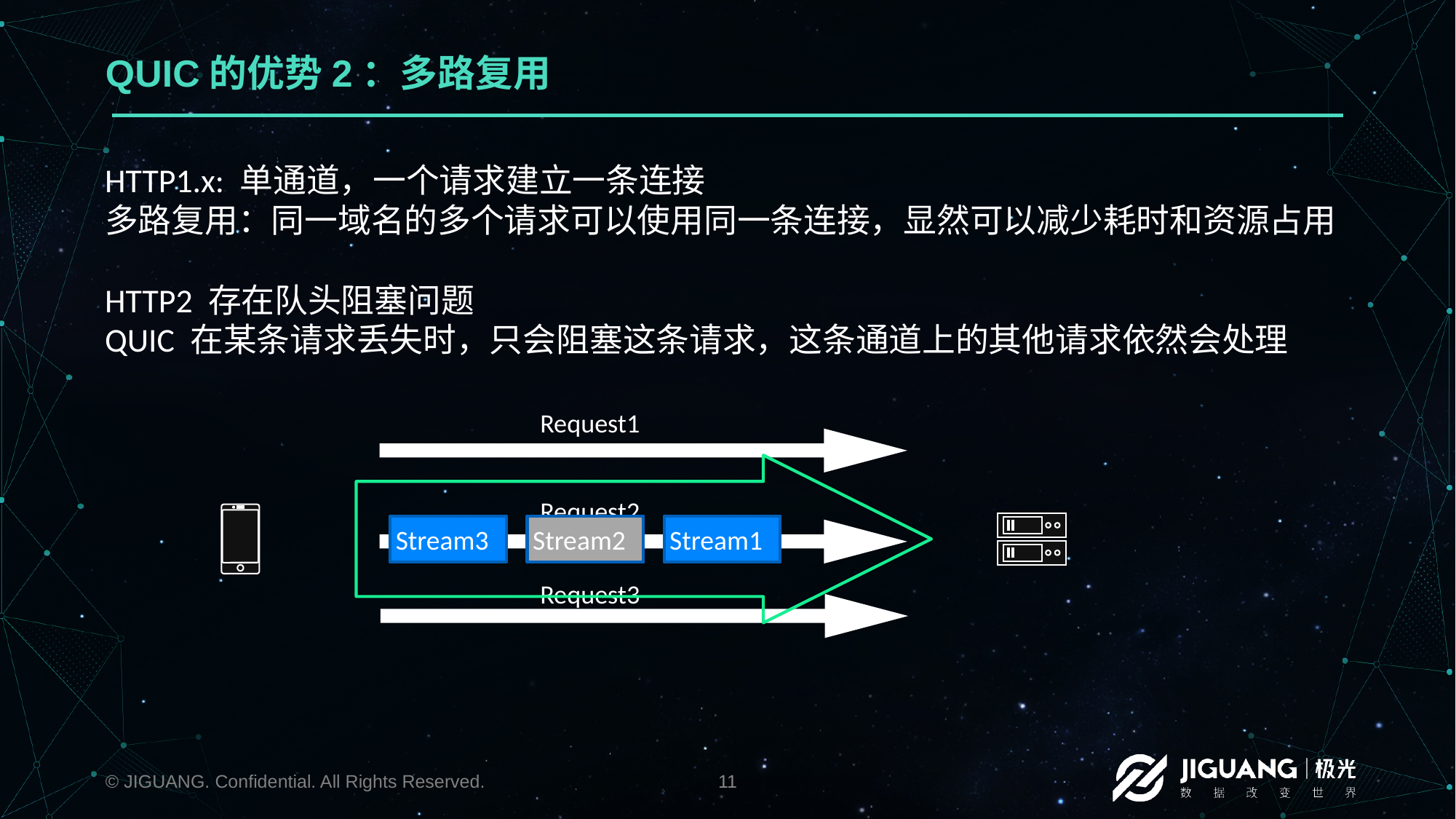

# QUIC的优势2：多路复用
HTTP1.x: 单通道，一个请求建立一条连接
多路复用：同一域名的多个请求可以使用同一条连接，显然可以减少耗时和资源占用

HTTP2 存在队头阻塞问题
QUIC 在某条请求丢失时，只会阻塞这条请求，这条通道上的其他请求依然会处理
Request1

Request2

Request3

Stream3
Stream2
Stream1

Stream2
© JIGUANG. Confidential. All Rights Reserved.
11